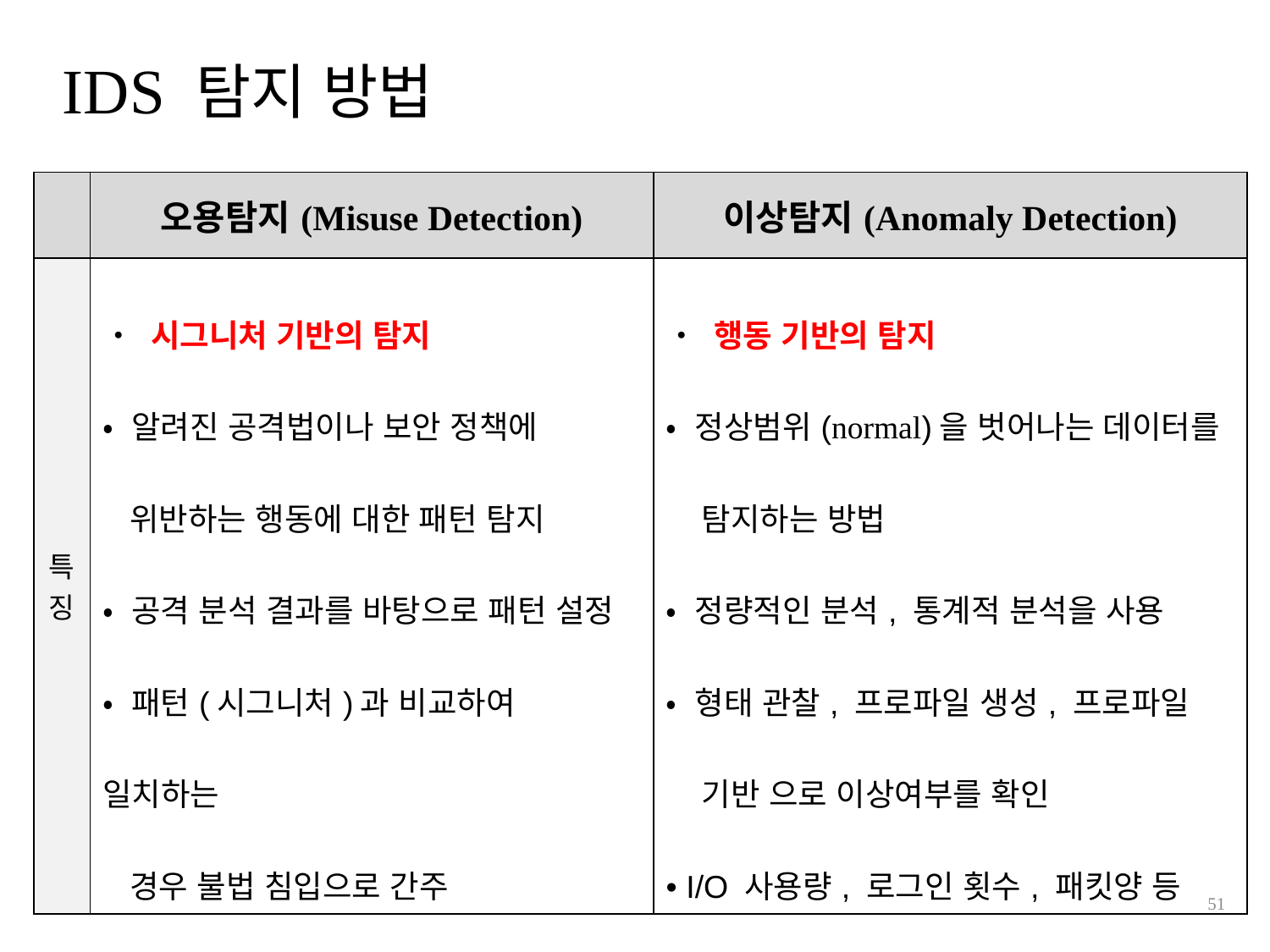

# IDS 탐지 방법
|  | 오용탐지(Misuse Detection) | 이상탐지(Anomaly Detection) |
| --- | --- | --- |
| 특징 | • 시그니처 기반의 탐지 • 알려진 공격법이나 보안 정책에 위반하는 행동에 대한 패턴 탐지 • 공격 분석 결과를 바탕으로 패턴 설정 • 패턴(시그니처)과 비교하여 일치하는 경우 불법 침입으로 간주 | • 행동 기반의 탐지 • 정상범위(normal)을 벗어나는 데이터를 탐지하는 방법 • 정량적인 분석, 통계적 분석을 사용 • 형태 관찰, 프로파일 생성, 프로파일 기반 으로 이상여부를 확인 • I/O 사용량, 로그인 횟수, 패킷양 등 |
51